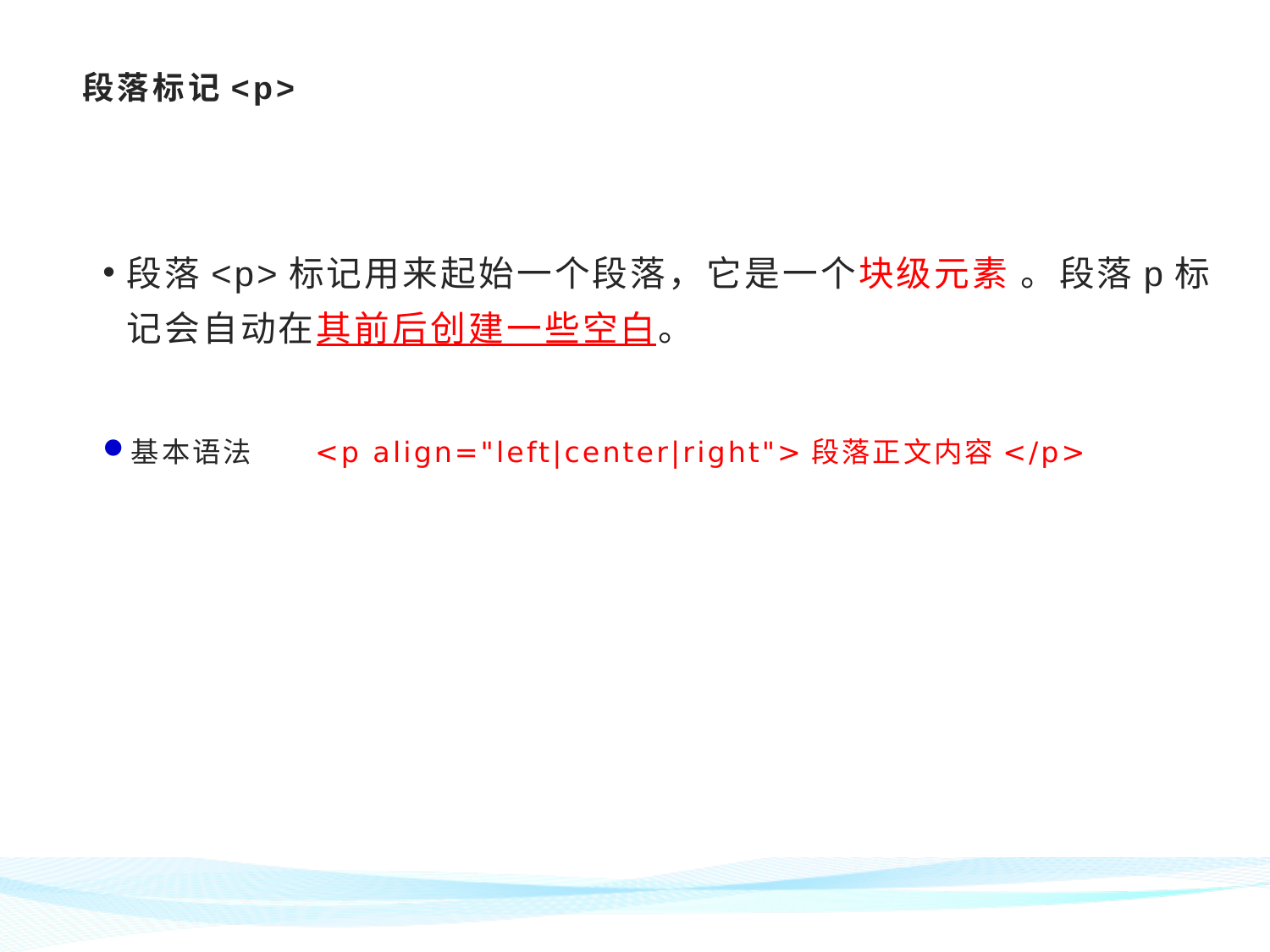

# 段落标记<p>
段落<p>标记用来起始一个段落，它是一个块级元素 。段落p标记会自动在其前后创建一些空白。

基本语法      <p align="left|center|right">段落正文内容</p>